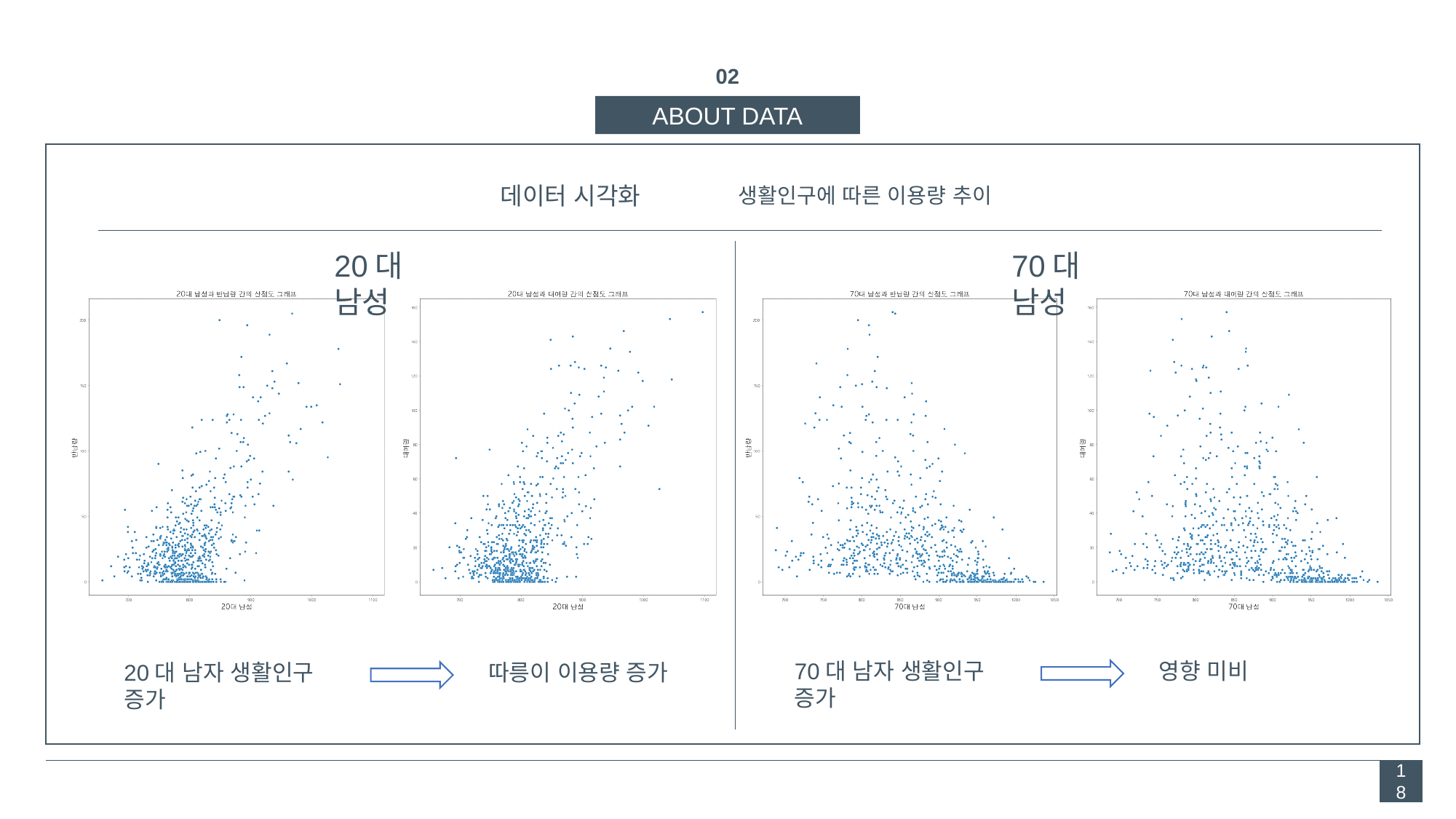

02
ABOUT DATA

데이터 시각화
생활인구에 따른 이용량 추이
20대 남성
70대 남성

70대 남자 생활인구 증가
영향 미비
20대 남자 생활인구 증가
따릉이 이용량 증가

18